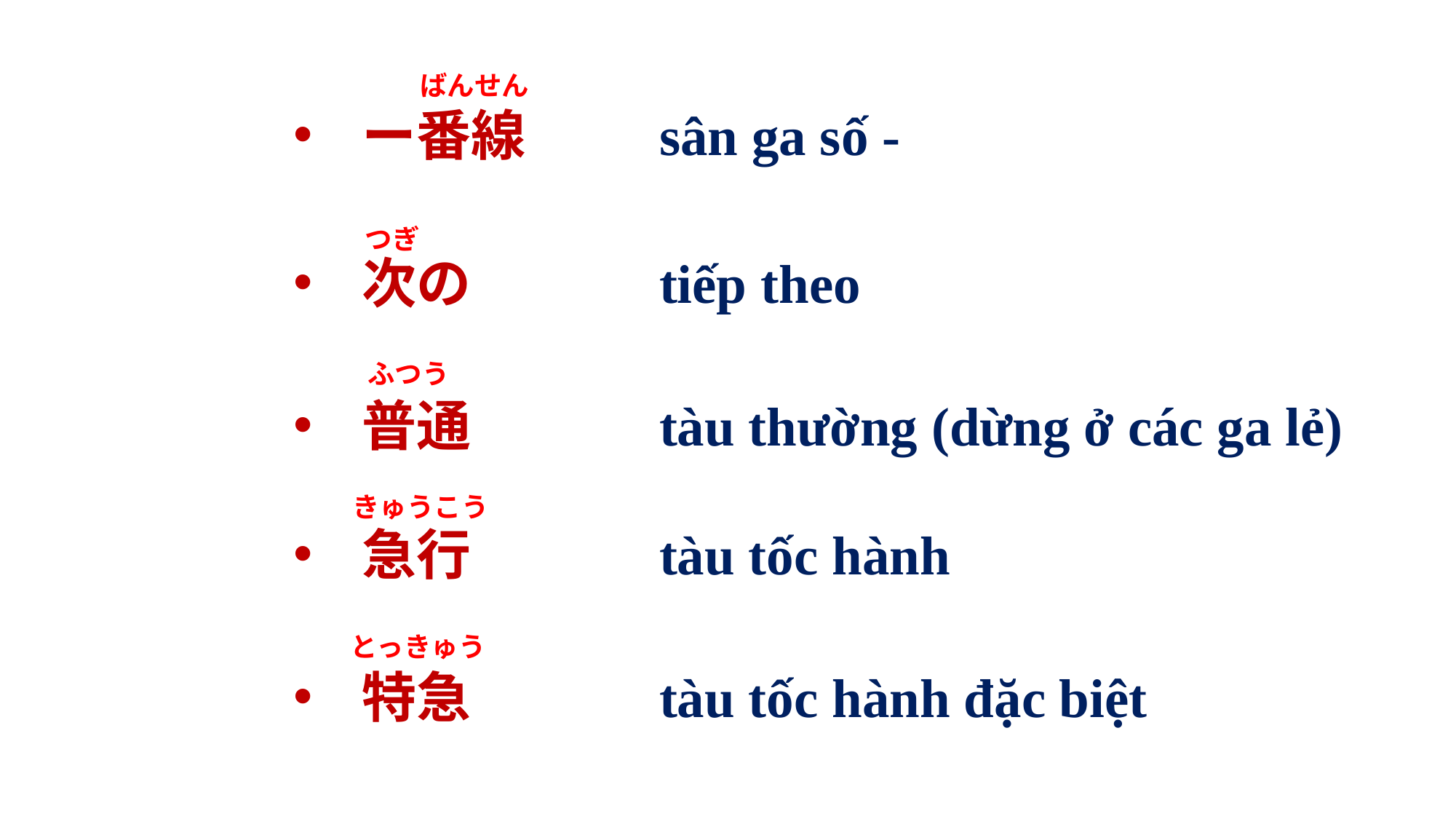

ばんせん
ー番線
sân ga số -
つぎ
次の
tiếp theo
ふつう
普通
tàu thường (dừng ở các ga lẻ)
きゅうこう
急行
tàu tốc hành
とっきゅう
特急
tàu tốc hành đặc biệt